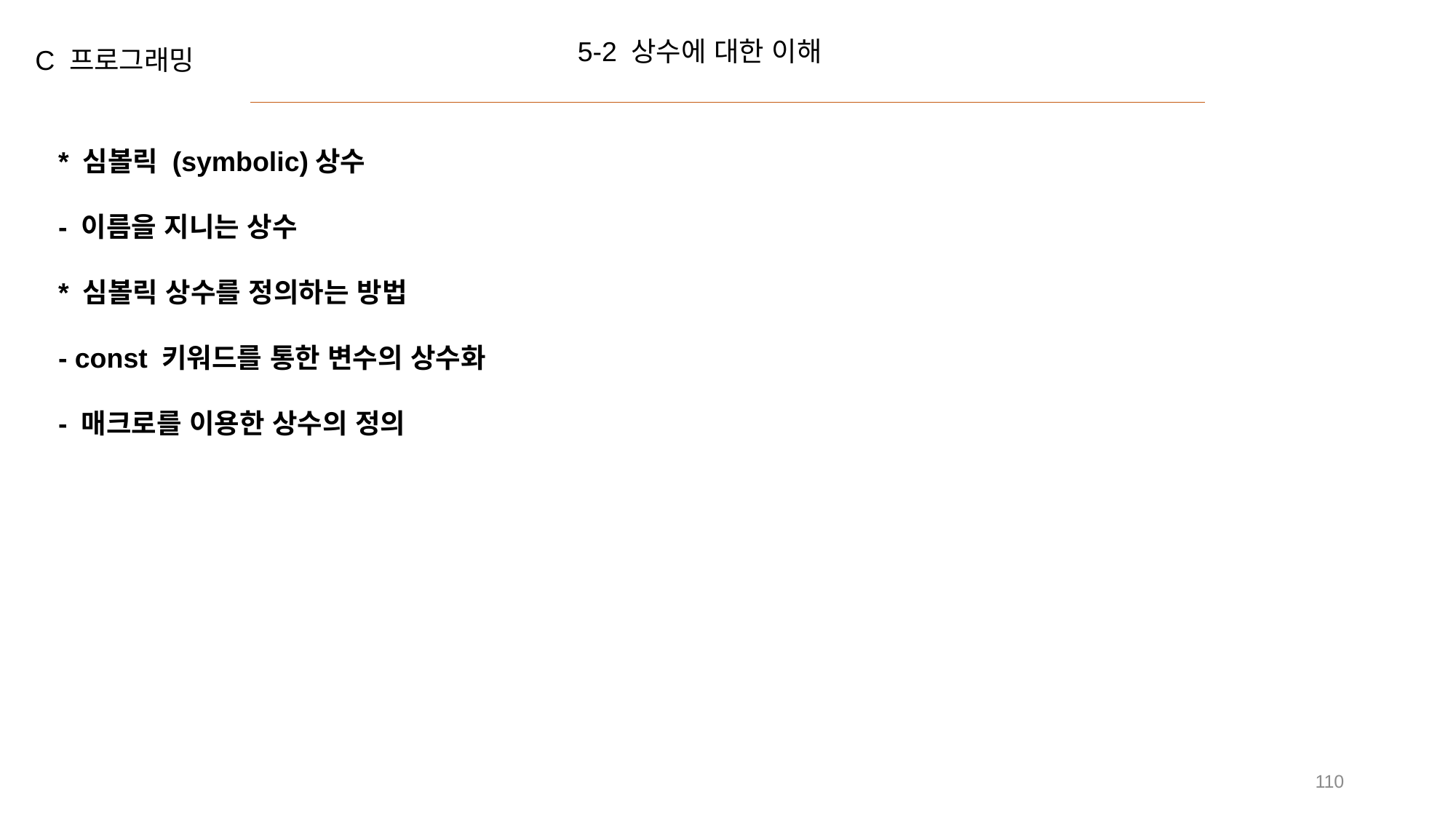

5-2 상수에 대한 이해
C 프로그래밍
* 심볼릭 (symbolic)상수

- 이름을 지니는 상수

* 심볼릭 상수를 정의하는 방법

- const 키워드를 통한 변수의 상수화

- 매크로를 이용한 상수의 정의
110